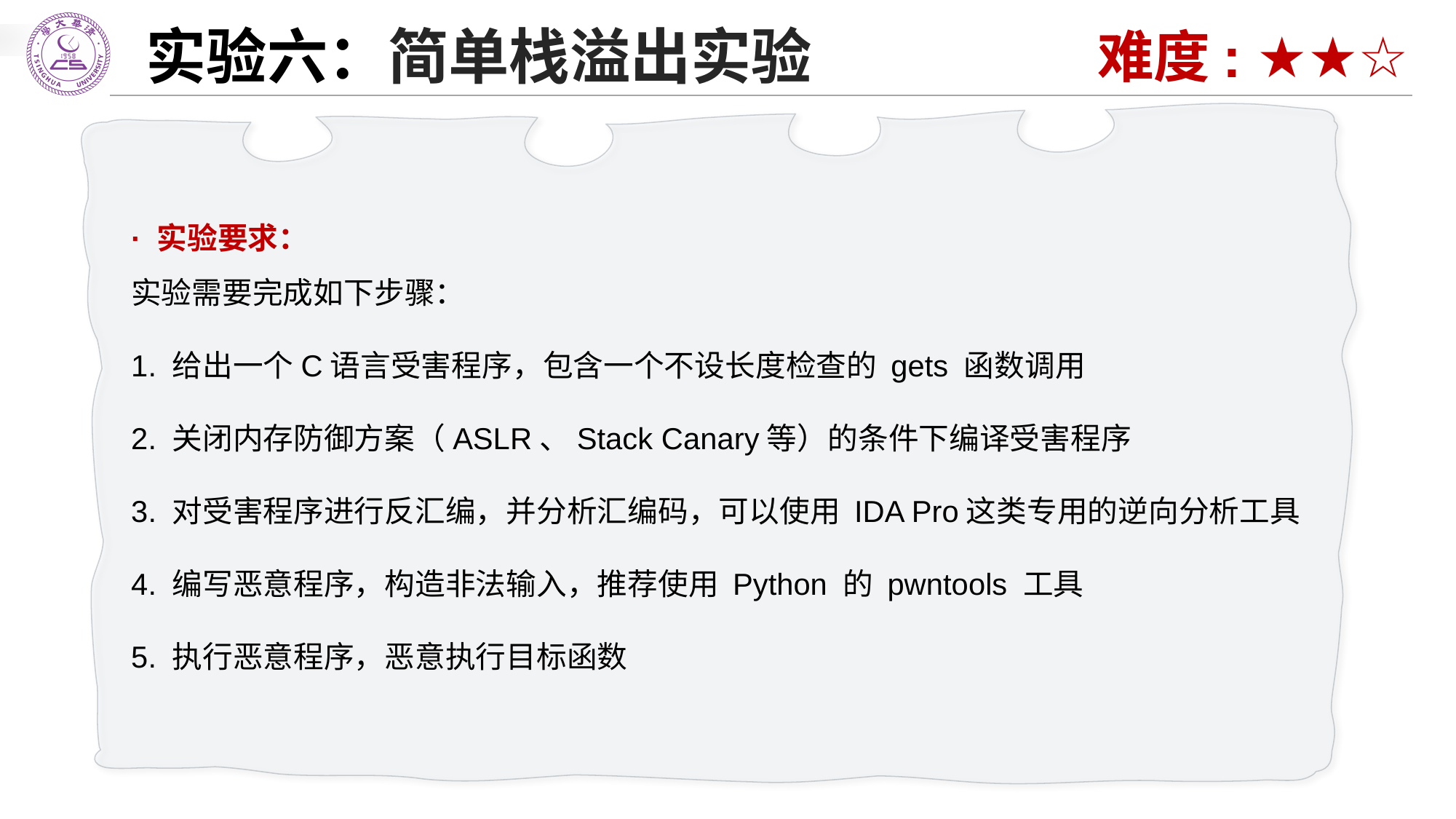

# 实验六：简单栈溢出实验
难度: ★★☆

· 实验要求：
实验需要完成如下步骤：
1. 给出一个C语言受害程序，包含一个不设长度检查的 gets 函数调用
2. 关闭内存防御方案（ASLR、Stack Canary等）的条件下编译受害程序
3. 对受害程序进行反汇编，并分析汇编码，可以使用 IDA Pro这类专用的逆向分析工具
4. 编写恶意程序，构造非法输入，推荐使用 Python 的 pwntools 工具
5. 执行恶意程序，恶意执行目标函数